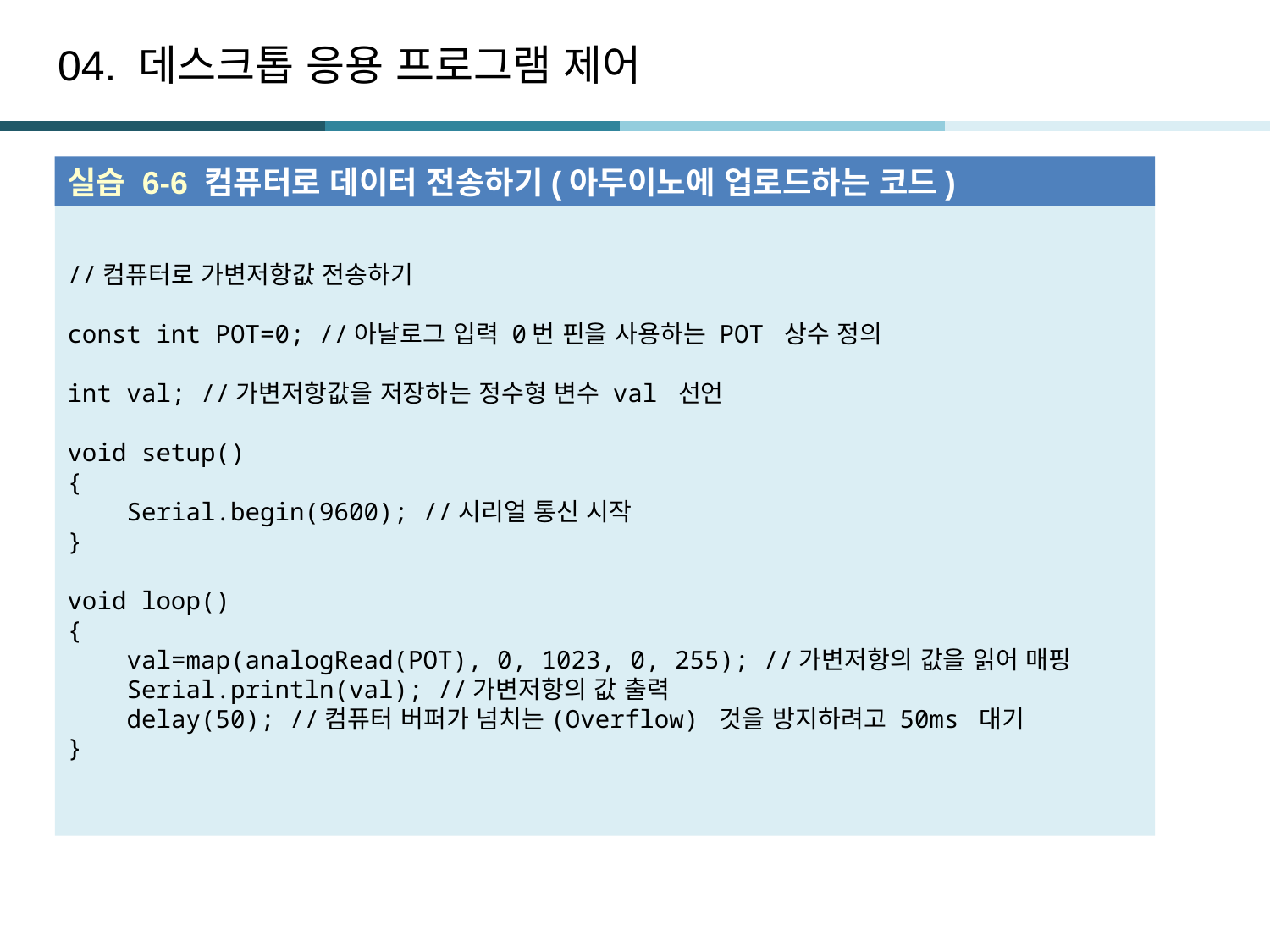

# 04. 데스크톱 응용 프로그램 제어
실습 6-6 컴퓨터로 데이터 전송하기(아두이노에 업로드하는 코드)
//컴퓨터로 가변저항값 전송하기

const int POT=0; //아날로그 입력 0번 핀을 사용하는 POT 상수 정의

int val; //가변저항값을 저장하는 정수형 변수 val 선언

void setup()
{
    Serial.begin(9600); //시리얼 통신 시작
}

void loop()
{
    val=map(analogRead(POT), 0, 1023, 0, 255); //가변저항의 값을 읽어 매핑
    Serial.println(val); //가변저항의 값 출력
    delay(50); //컴퓨터 버퍼가 넘치는(Overflow) 것을 방지하려고 50ms 대기
}